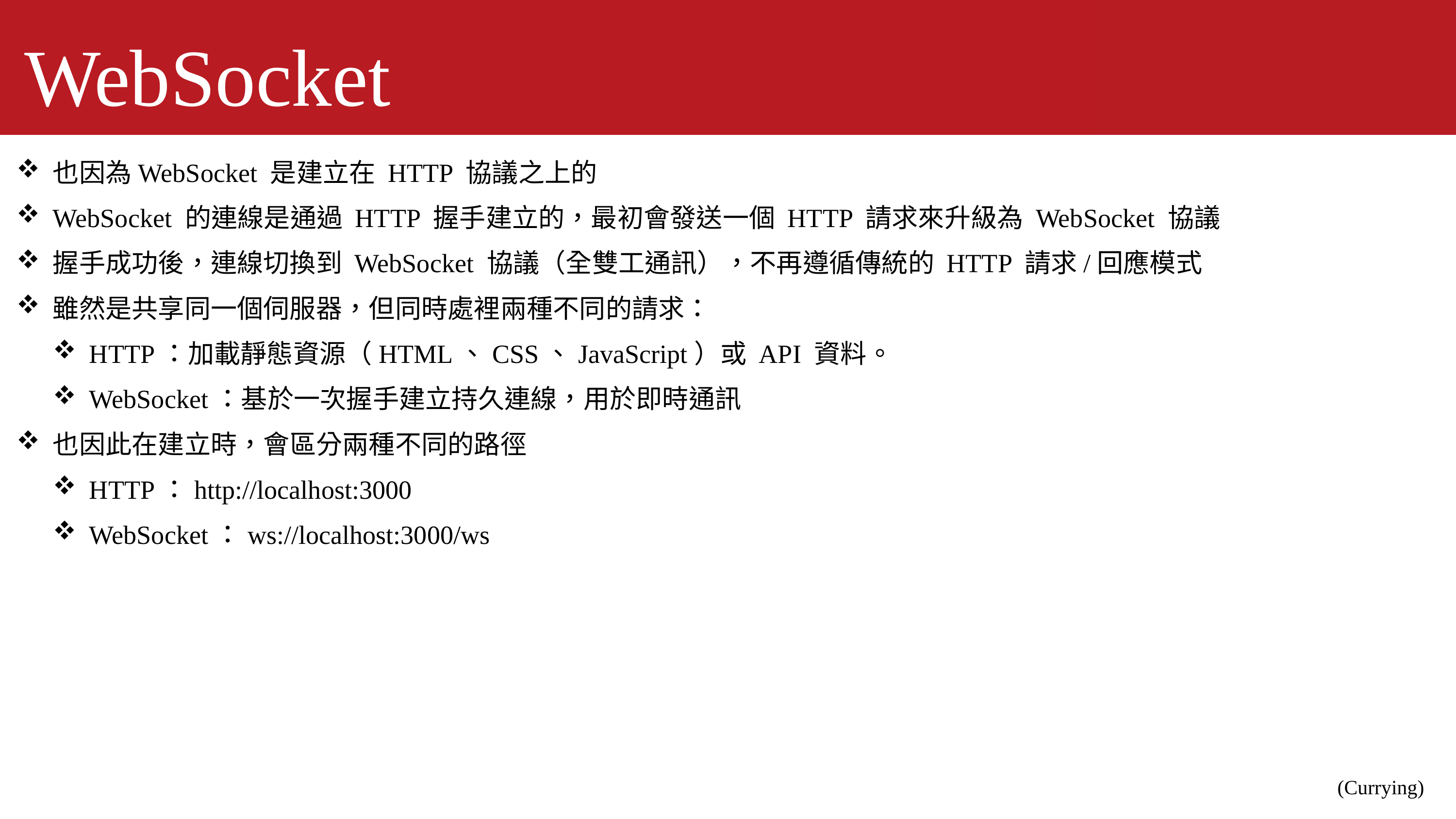

WebSocket
也因為WebSocket 是建立在 HTTP 協議之上的
WebSocket 的連線是通過 HTTP 握手建立的，最初會發送一個 HTTP 請求來升級為 WebSocket 協議
握手成功後，連線切換到 WebSocket 協議（全雙工通訊），不再遵循傳統的 HTTP 請求/回應模式
雖然是共享同一個伺服器，但同時處裡兩種不同的請求：
HTTP：加載靜態資源（HTML、CSS、JavaScript）或 API 資料。
WebSocket：基於一次握手建立持久連線，用於即時通訊
也因此在建立時，會區分兩種不同的路徑
HTTP：http://localhost:3000
WebSocket：ws://localhost:3000/ws
(Currying)